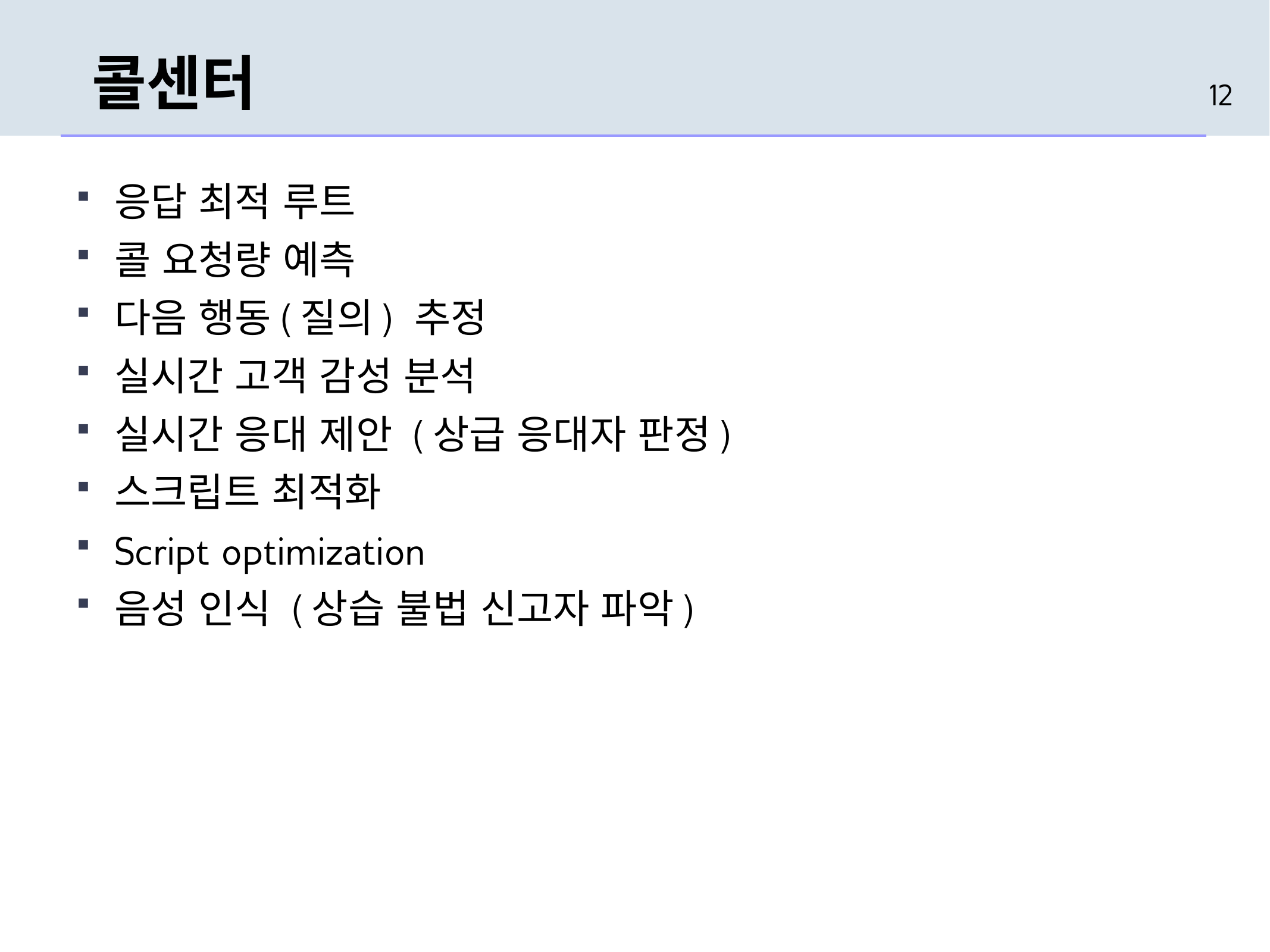

# 콜센터
12
응답 최적 루트
콜 요청량 예측
다음 행동(질의) 추정
실시간 고객 감성 분석
실시간 응대 제안 (상급 응대자 판정)
스크립트 최적화
Script optimization
음성 인식 (상습 불법 신고자 파악)